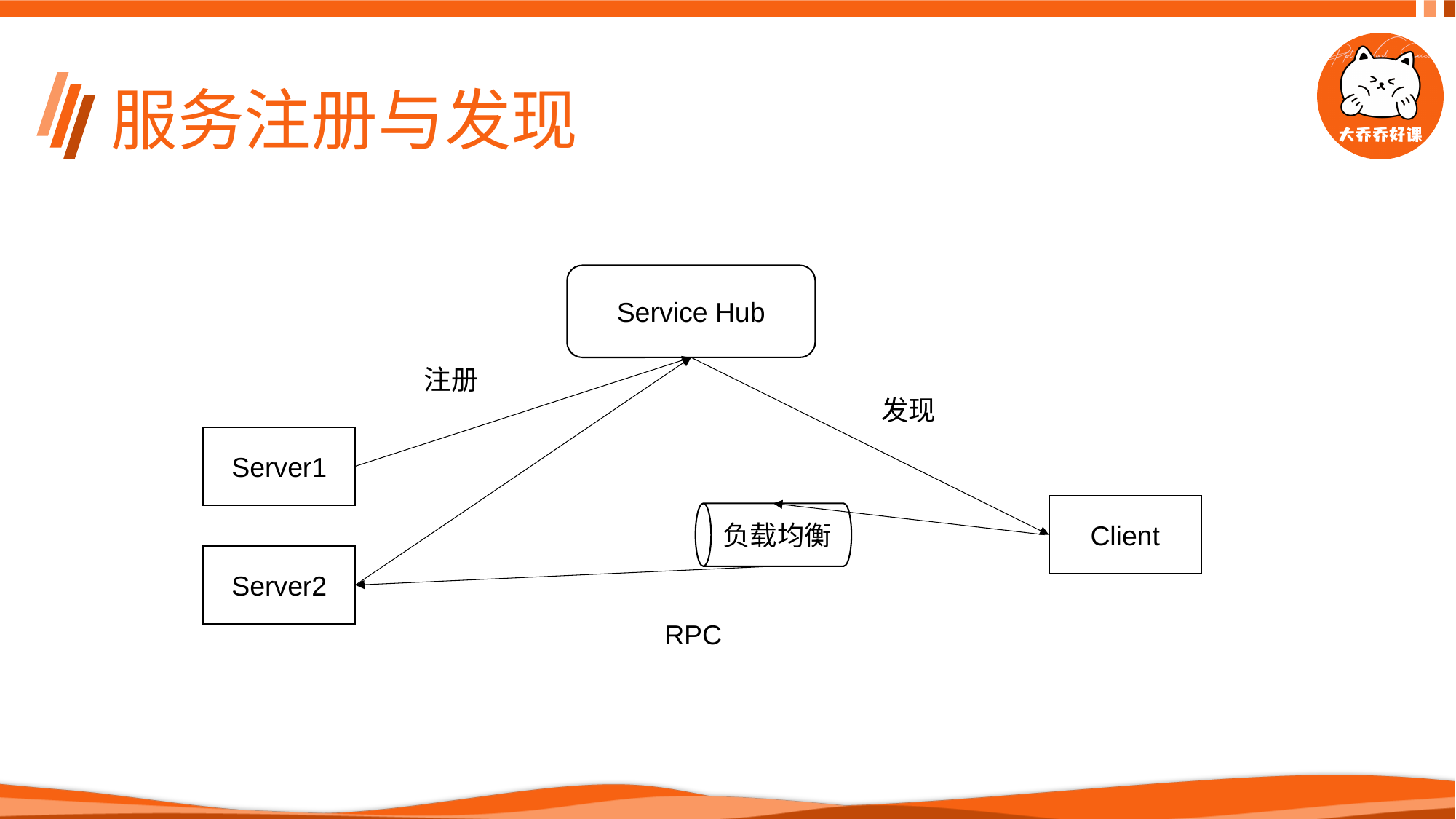

# 服务注册与发现
Service Hub
注册
发现
Server1
负载均衡
Client
Server2
RPC